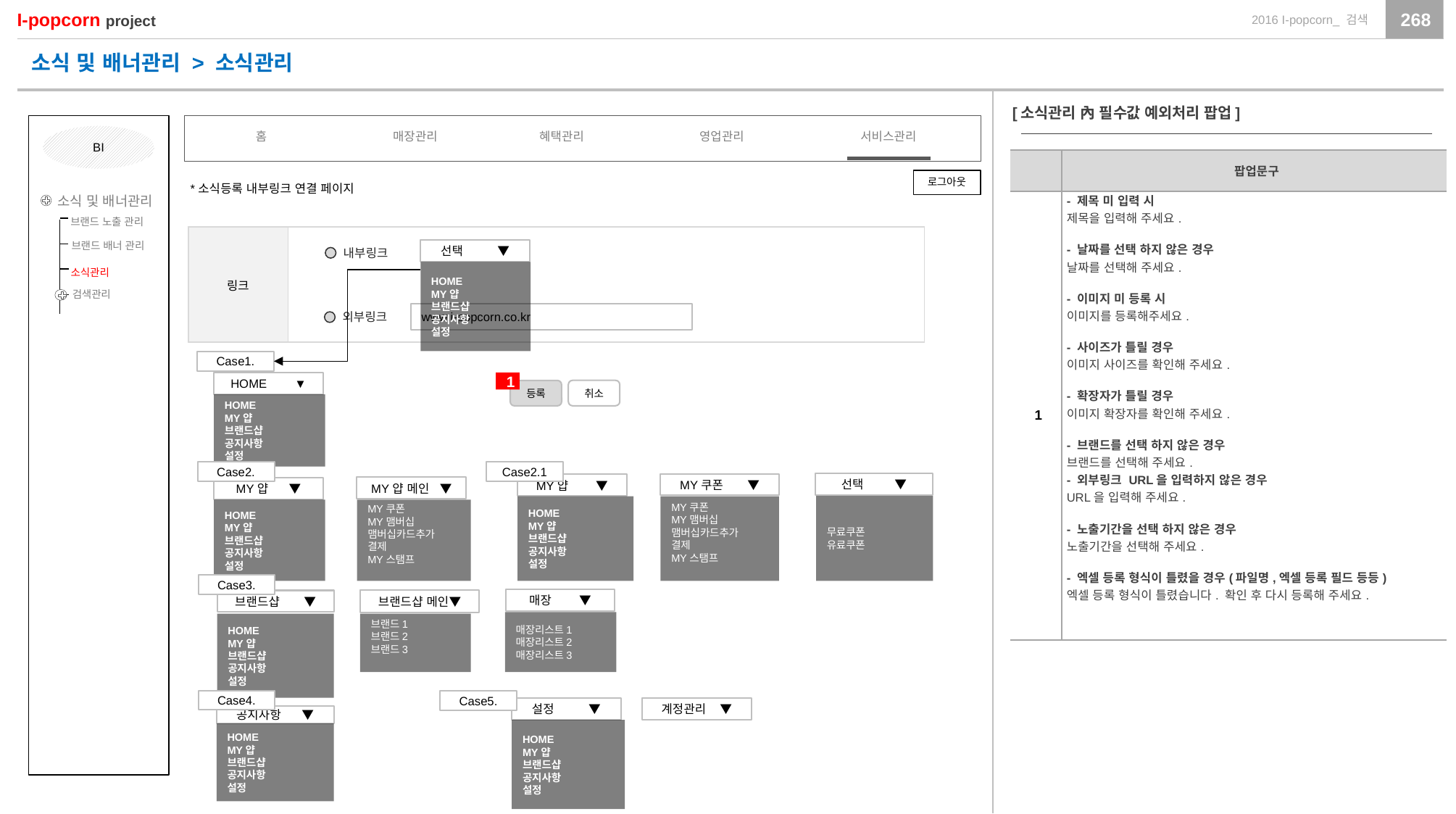

소식 및 배너관리 > 소식관리
[소식관리 內 필수값 예외처리 팝업]

홈
매장관리
혜택관리
영업관리
서비스관리
BI
|  | 팝업문구 |
| --- | --- |
| 1 | - 제목 미 입력 시 제목을 입력해 주세요. - 날짜를 선택 하지 않은 경우 날짜를 선택해 주세요. - 이미지 미 등록 시 이미지를 등록해주세요. - 사이즈가 틀릴 경우 이미지 사이즈를 확인해 주세요. - 확장자가 틀릴 경우 이미지 확장자를 확인해 주세요. - 브랜드를 선택 하지 않은 경우 브랜드를 선택해 주세요. - 외부링크 URL을 입력하지 않은 경우 URL을 입력해 주세요. - 노출기간을 선택 하지 않은 경우 노출기간을 선택해 주세요. - 엑셀 등록 형식이 틀렸을 경우(파일명,엑셀 등록 필드 등등) 엑셀 등록 형식이 틀렸습니다. 확인 후 다시 등록해 주세요. |
로그아웃

*소식등록 내부링크 연결 페이지
소식 및 배너관리

브랜드 노출 관리
브랜드 배너 관리
소식관리
검색관리
| 링크 |  |
| --- | --- |
선택          ▼
내부링크

HOME
MY얍
브랜드샵
공지사항
설정

www.i-popcorn.co.kr
외부링크

Case1.
HOME        ▼
1
취소
등록
HOME
MY얍
브랜드샵
공지사항
설정
Case2.1
Case2.
선택         ▼
MY쿠폰       ▼
MY얍        ▼
MY얍 메인   ▼
MY얍      ▼
무료쿠폰
유료쿠폰
HOME
MY얍
브랜드샵
공지사항
설정
MY쿠폰
MY맴버십
맴버십카드추가
결제
MY스탬프

HOME
MY얍
브랜드샵
공지사항
설정
MY쿠폰
MY맴버십
맴버십카드추가
결제
MY스탬프

Case3.
매장        ▼
브랜드샵 메인▼
브랜드샵       ▼
매장리스트1
매장리스트2
매장리스트3
HOME
MY얍
브랜드샵
공지사항
설정
브랜드1
브랜드2
브랜드3

Case4.
Case5.
계정관리    ▼
설정          ▼
공지사항      ▼
HOME
MY얍
브랜드샵
공지사항
설정
HOME
MY얍
브랜드샵
공지사항
설정